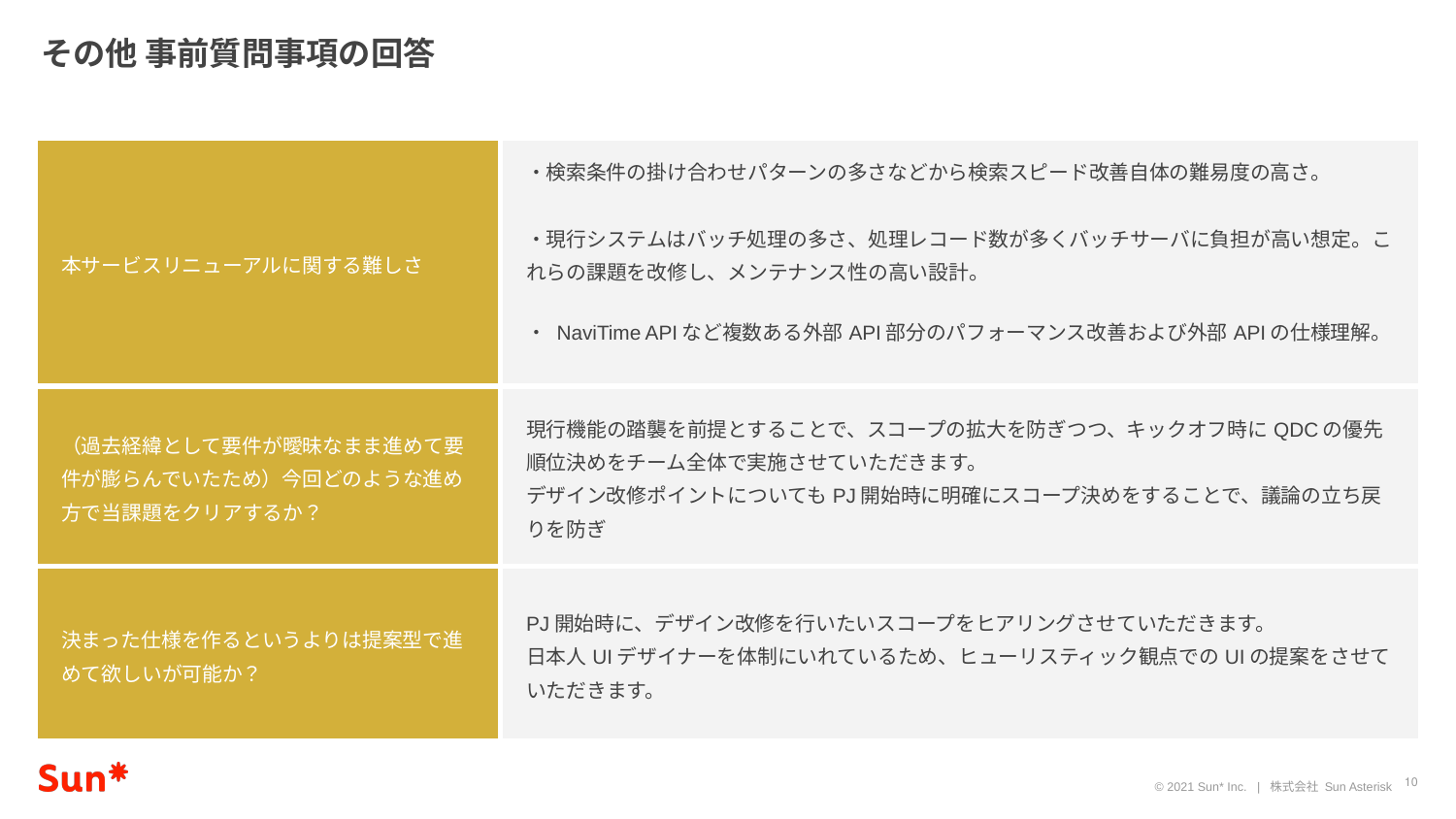

その他 事前質問事項の回答
| 本サービスリニューアルに関する難しさ | ・検索条件の掛け合わせパターンの多さなどから検索スピード改善自体の難易度の高さ。 　　 ・現行システムはバッチ処理の多さ、処理レコード数が多くバッチサーバに負担が高い想定。これらの課題を改修し、メンテナンス性の高い設計。 ・ NaviTime APIなど複数ある外部API部分のパフォーマンス改善および外部APIの仕様理解。 |
| --- | --- |
| （過去経緯として要件が曖昧なまま進めて要件が膨らんでいたため）今回どのような進め方で当課題をクリアするか？ | 現行機能の踏襲を前提とすることで、スコープの拡大を防ぎつつ、キックオフ時にQDCの優先順位決めをチーム全体で実施させていただきます。 デザイン改修ポイントについてもPJ開始時に明確にスコープ決めをすることで、議論の立ち戻りを防ぎ |
| 決まった仕様を作るというよりは提案型で進めて欲しいが可能か？ | PJ開始時に、デザイン改修を行いたいスコープをヒアリングさせていただきます。 日本人UIデザイナーを体制にいれているため、ヒューリスティック観点でのUIの提案をさせていただきます。 |